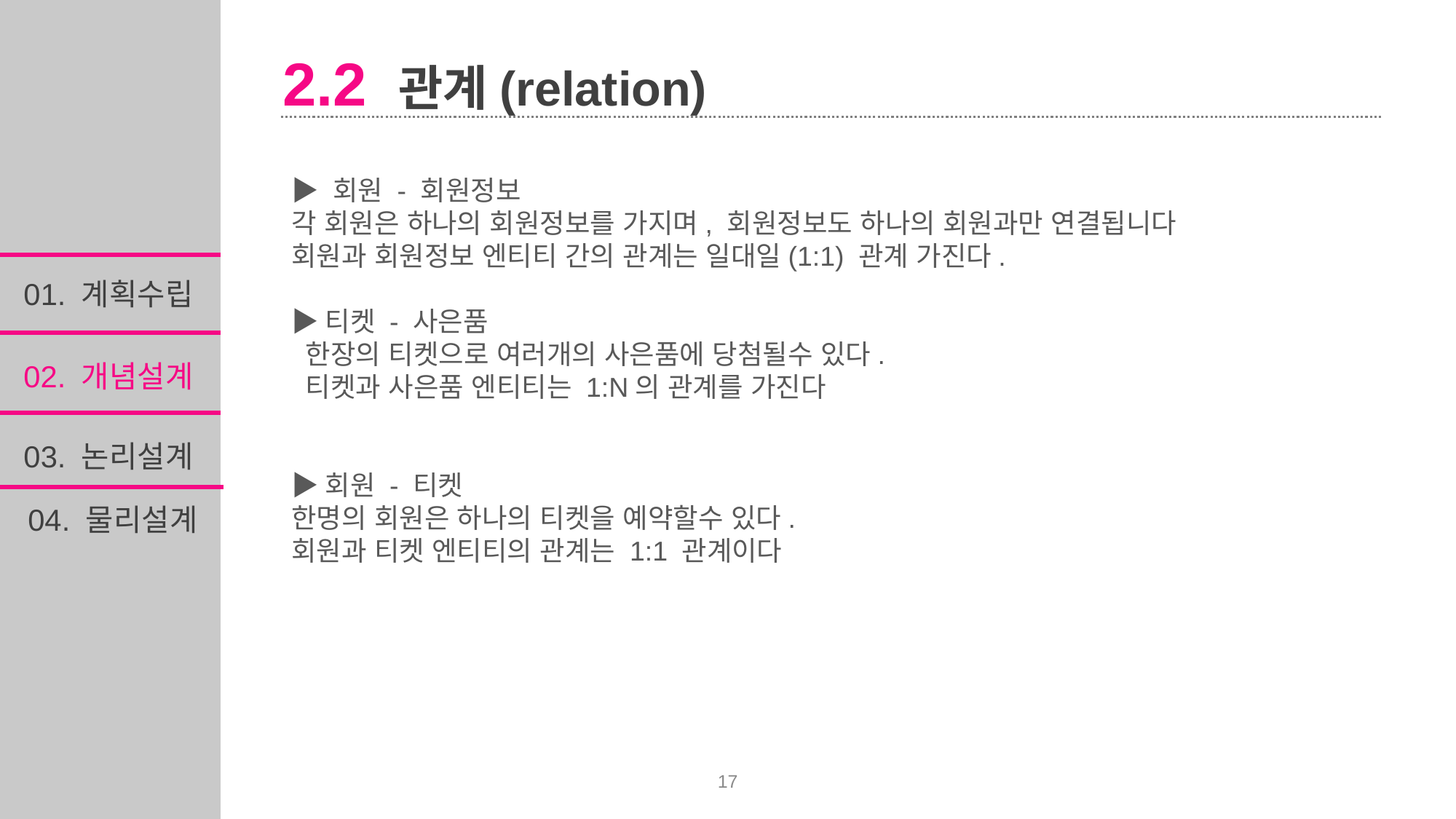

2.2 관계(relation)
▶ 회원 - 회원정보
각 회원은 하나의 회원정보를 가지며, 회원정보도 하나의 회원과만 연결됩니다
회원과 회원정보 엔티티 간의 관계는 일대일(1:1) 관계 가진다.

▶티켓 - 사은품
 한장의 티켓으로 여러개의 사은품에 당첨될수 있다.
 티켓과 사은품 엔티티는 1:N의 관계를 가진다

▶회원 - 티켓
한명의 회원은 하나의 티켓을 예약할수 있다.
회원과 티켓 엔티티의 관계는 1:1 관계이다

01. 계획수립
02. 개념설계
03. 논리설계
04. 물리설계
17